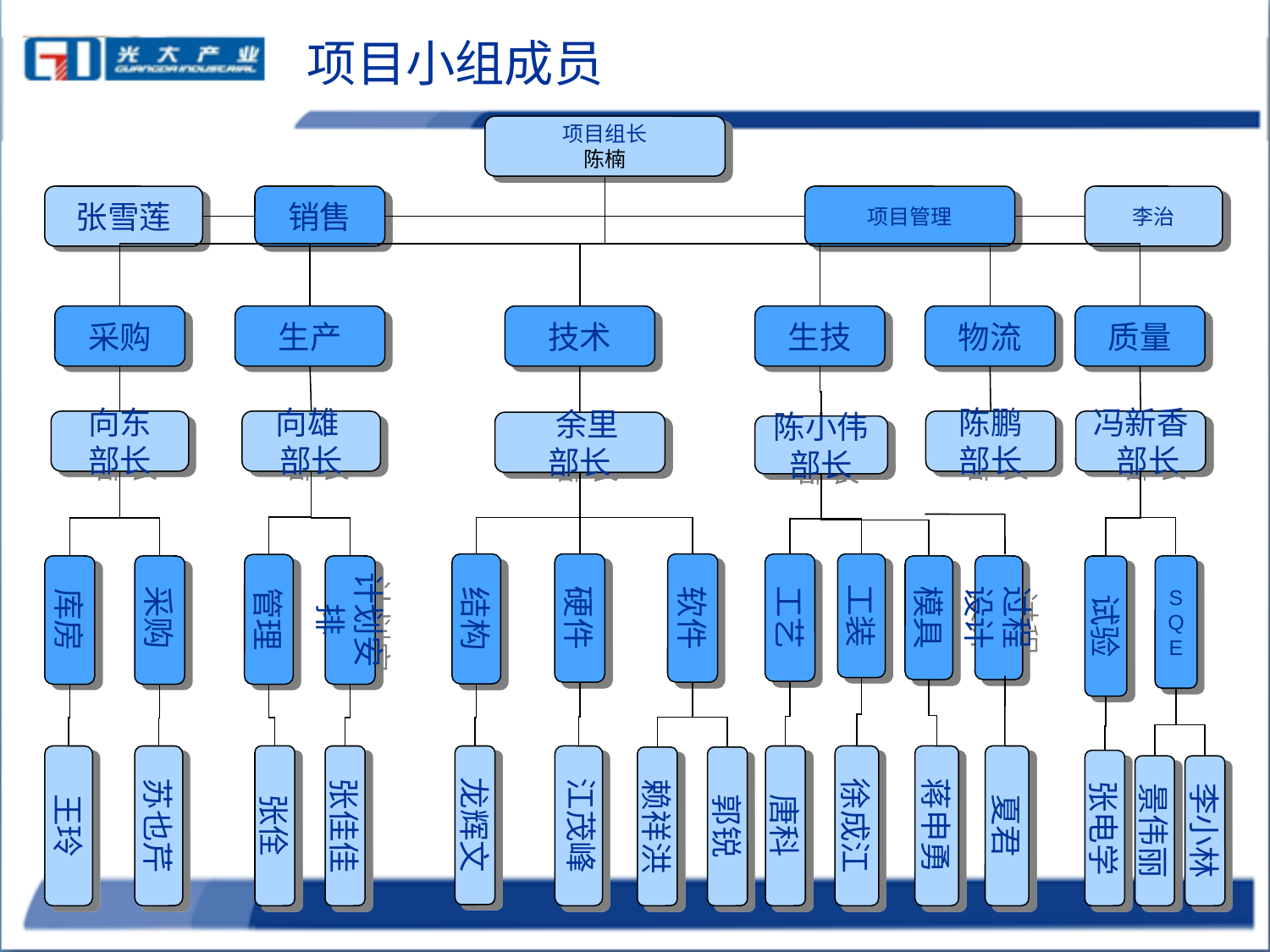

项目小组成员
项目组长
陈楠

张雪莲
销售
项目管理
李治
采购
生产
技术
生技
物流
质量
向东
部长
向雄
部长
陈鹏
部长
冯新香
 部长
 余里
部长
陈小伟
部长

结构
硬件
软件
工艺
工装
管理
库房
采购
计划安排
模具
过程设计
试验
S
Q
E

张佺

王玲
苏也芹
张佳佳
龙辉文
江茂峰

唐科

徐成江
蒋申勇
夏君
赖祥洪

郭锐

张电学
景伟丽
李小林